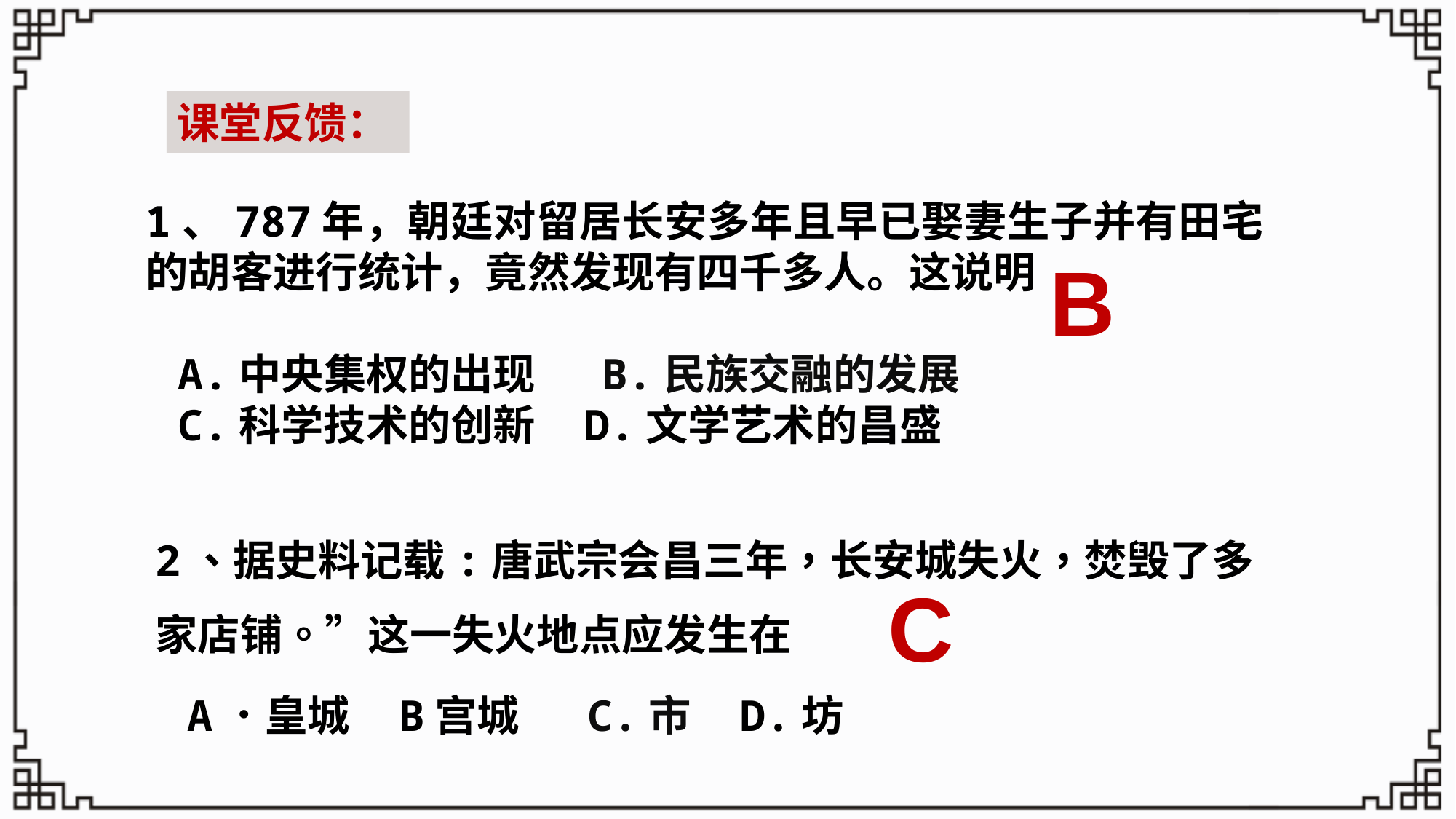

课堂反馈：
1、787年，朝廷对留居长安多年且早已娶妻生子并有田宅的胡客进行统计，竟然发现有四千多人。这说明

A.中央集权的出现	 B.民族交融的发展
C.科学技术的创新    D.文学艺术的昌盛
B
2、据史料记载:唐武宗会昌三年，长安城失火，焚毁了多家店铺。”这一失火地点应发生在
A．皇城    B宫城      C.市	   D.坊
C